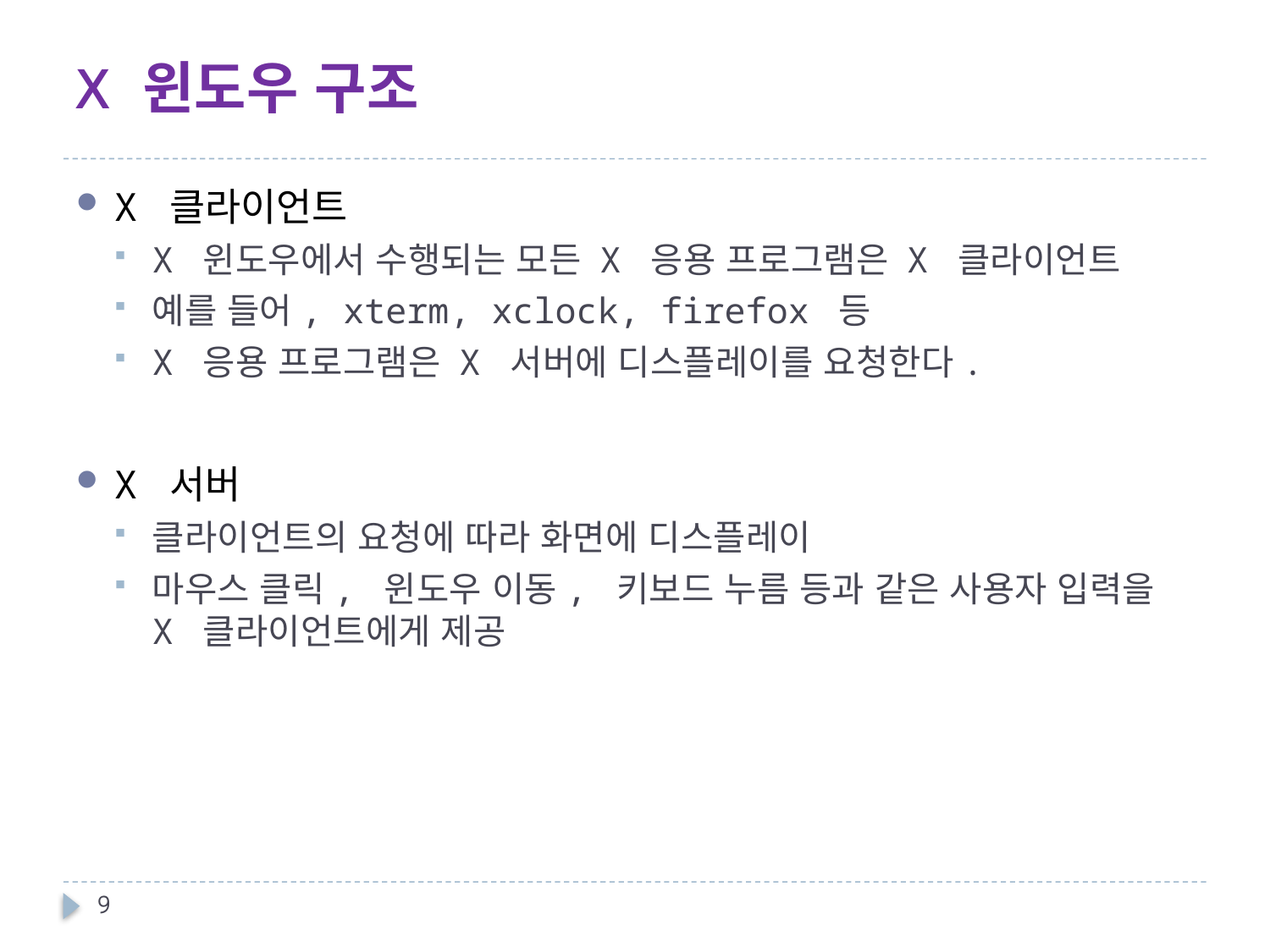

# X 윈도우 구조
X 클라이언트
X 윈도우에서 수행되는 모든 X 응용 프로그램은 X 클라이언트
예를 들어, xterm, xclock, firefox 등
X 응용 프로그램은 X 서버에 디스플레이를 요청한다.

X 서버
클라이언트의 요청에 따라 화면에 디스플레이
마우스 클릭, 윈도우 이동, 키보드 누름 등과 같은 사용자 입력을 X 클라이언트에게 제공

9